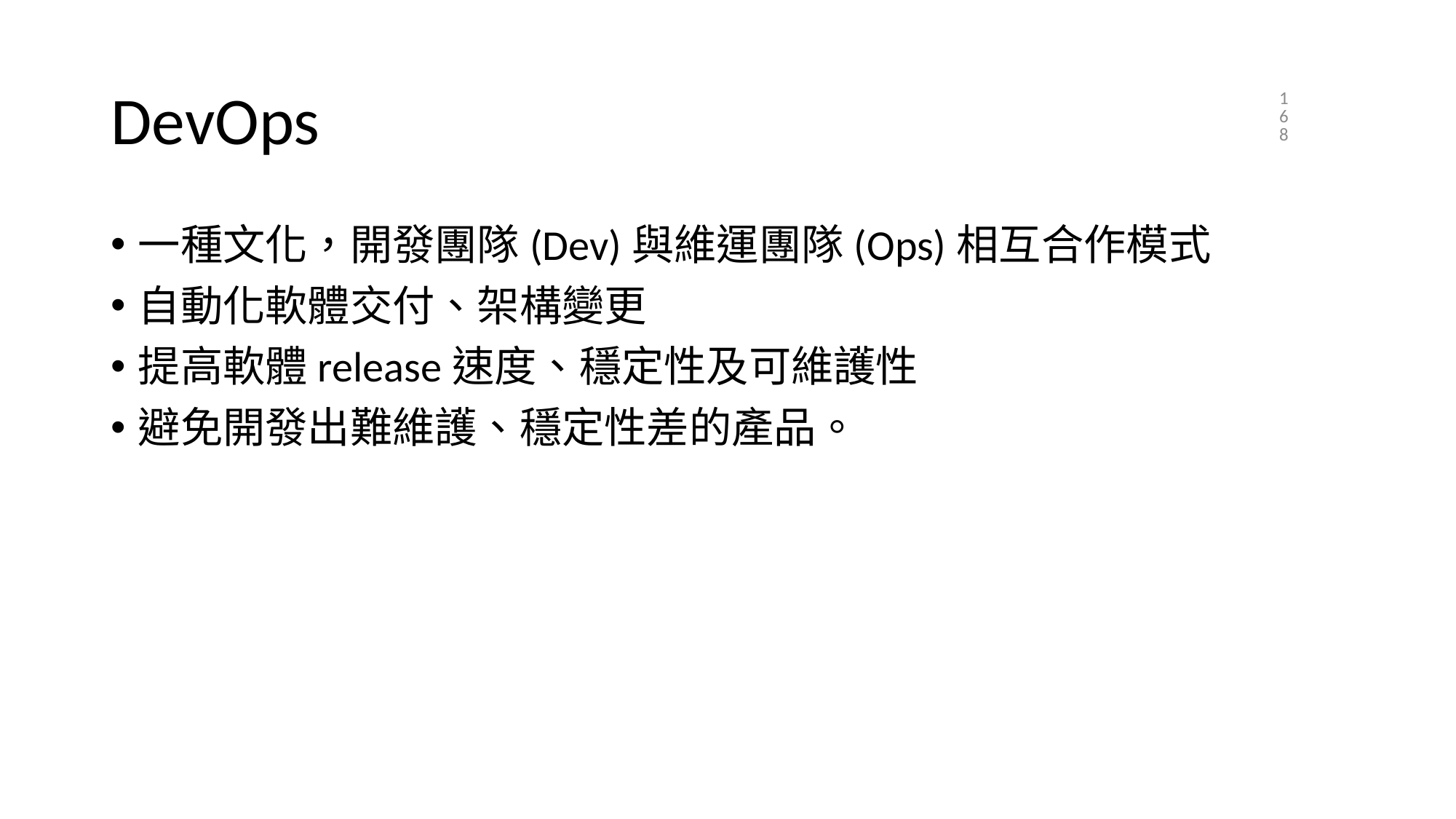

# DevOps
168
2021/4/21
一種文化，開發團隊(Dev)與維運團隊(Ops)相互合作模式
自動化軟體交付、架構變更
提高軟體release速度、穩定性及可維護性
避免開發出難維護、穩定性差的產品。